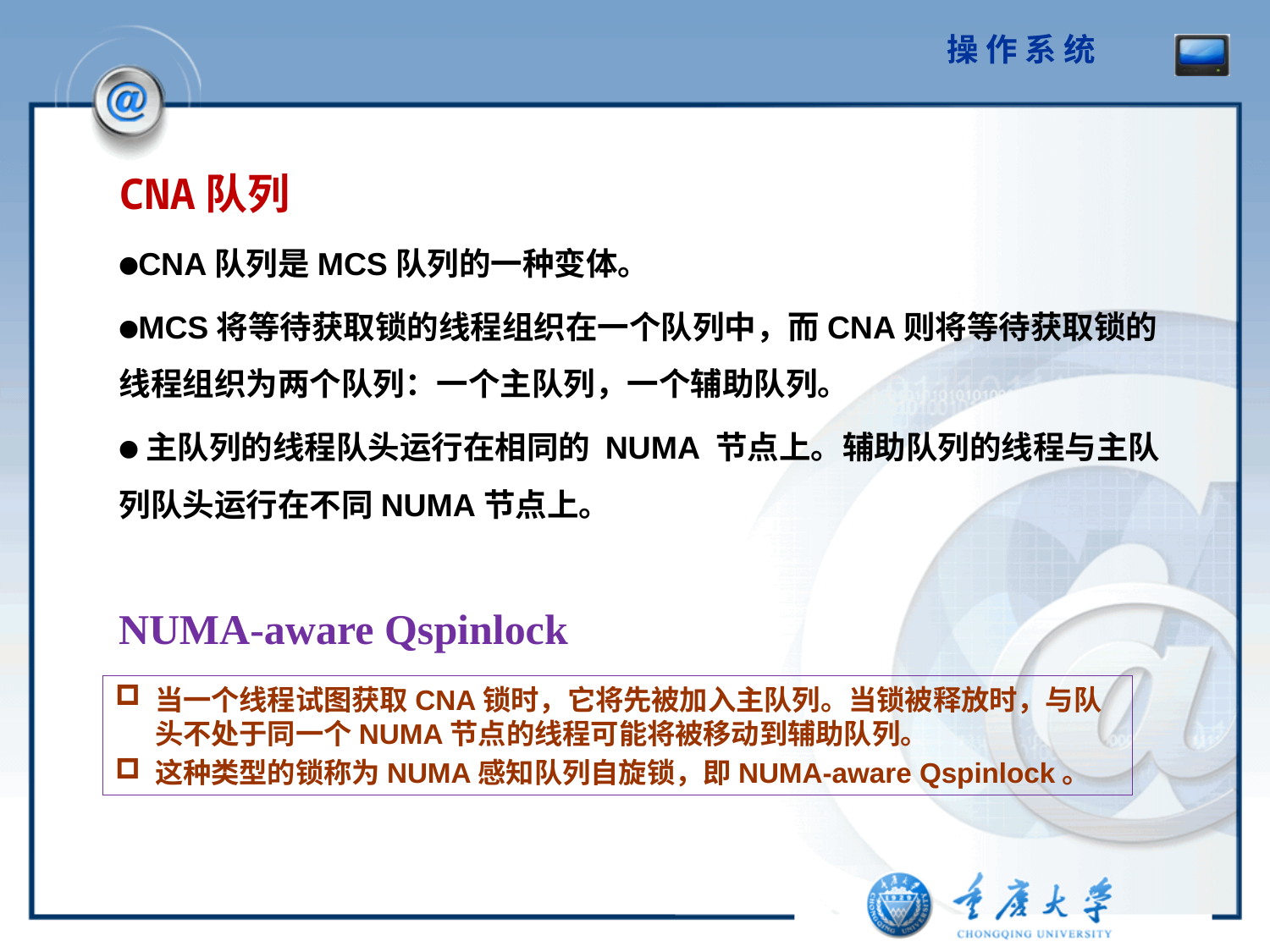

CNA队列
⚫CNA队列是MCS队列的一种变体。
⚫MCS将等待获取锁的线程组织在一个队列中，而CNA则将等待获取锁的线程组织为两个队列：一个主队列，一个辅助队列。
⚫主队列的线程队头运行在相同的 NUMA 节点上。辅助队列的线程与主队列队头运行在不同NUMA节点上。
NUMA-aware Qspinlock
当一个线程试图获取CNA锁时，它将先被加入主队列。当锁被释放时，与队头不处于同一个NUMA节点的线程可能将被移动到辅助队列。
这种类型的锁称为NUMA感知队列自旋锁，即NUMA-aware Qspinlock。